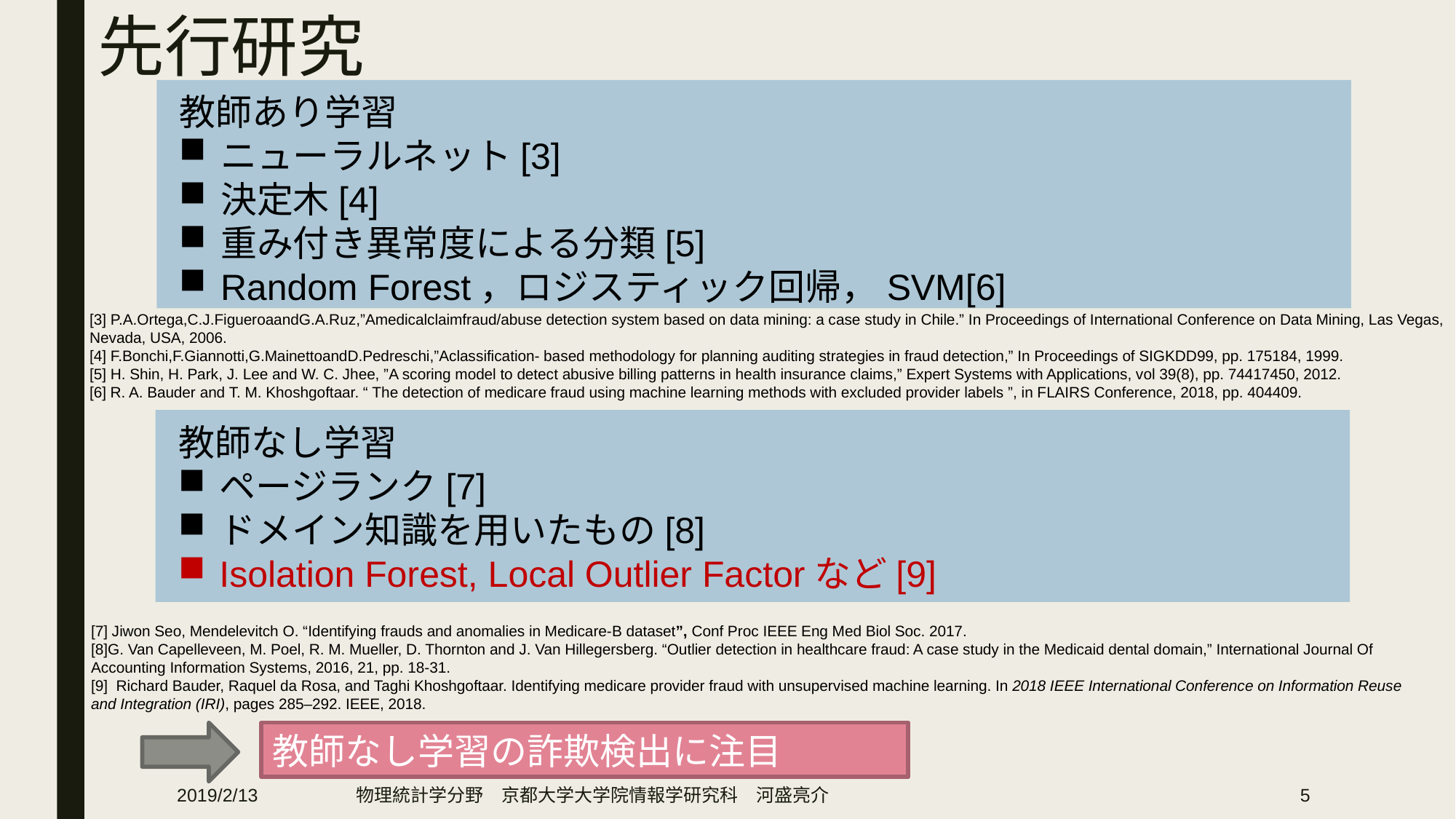

# 先行研究

教師あり学習
ニューラルネット[3]
決定木[4]
重み付き異常度による分類[5]
Random Forest，ロジスティック回帰，SVM[6]

[3] P.A.Ortega,C.J.FigueroaandG.A.Ruz,”Amedicalclaimfraud/abuse detection system based on data mining: a case study in Chile.” In Proceedings of International Conference on Data Mining, Las Vegas, Nevada, USA, 2006.
[4] F.Bonchi,F.Giannotti,G.MainettoandD.Pedreschi,”Aclassification- based methodology for planning auditing strategies in fraud detection,” In Proceedings of SIGKDD99, pp. 175184, 1999.
[5] H. Shin, H. Park, J. Lee and W. C. Jhee, ”A scoring model to detect abusive billing patterns in health insurance claims,” Expert Systems with Applications, vol 39(8), pp. 74417450, 2012.
[6] R. A. Bauder and T. M. Khoshgoftaar. “ The detection of medicare fraud using machine learning methods with excluded provider labels ”, in FLAIRS Conference, 2018, pp. 404409.

教師なし学習
ページランク[7]
ドメイン知識を用いたもの[8]
Isolation Forest, Local Outlier Factorなど[9]

[7] Jiwon Seo, Mendelevitch O. “Identifying frauds and anomalies in Medicare-B dataset”, Conf Proc IEEE Eng Med Biol Soc. 2017.
[8]G. Van Capelleveen, M. Poel, R. M. Mueller, D. Thornton and J. Van Hillegersberg. “Outlier detection in healthcare fraud: A case study in the Medicaid dental domain,” International Journal Of Accounting Information Systems, 2016, 21, pp. 18-31.
[9]  Richard Bauder, Raquel da Rosa, and Taghi Khoshgoftaar. Identifying medicare provider fraud with unsupervised machine learning. In 2018 IEEE International Conference on Information Reuse and Integration (IRI), pages 285–292. IEEE, 2018.

教師なし学習の詐欺検出に注目
2019/2/13
物理統計学分野　京都大学大学院情報学研究科　河盛亮介
5